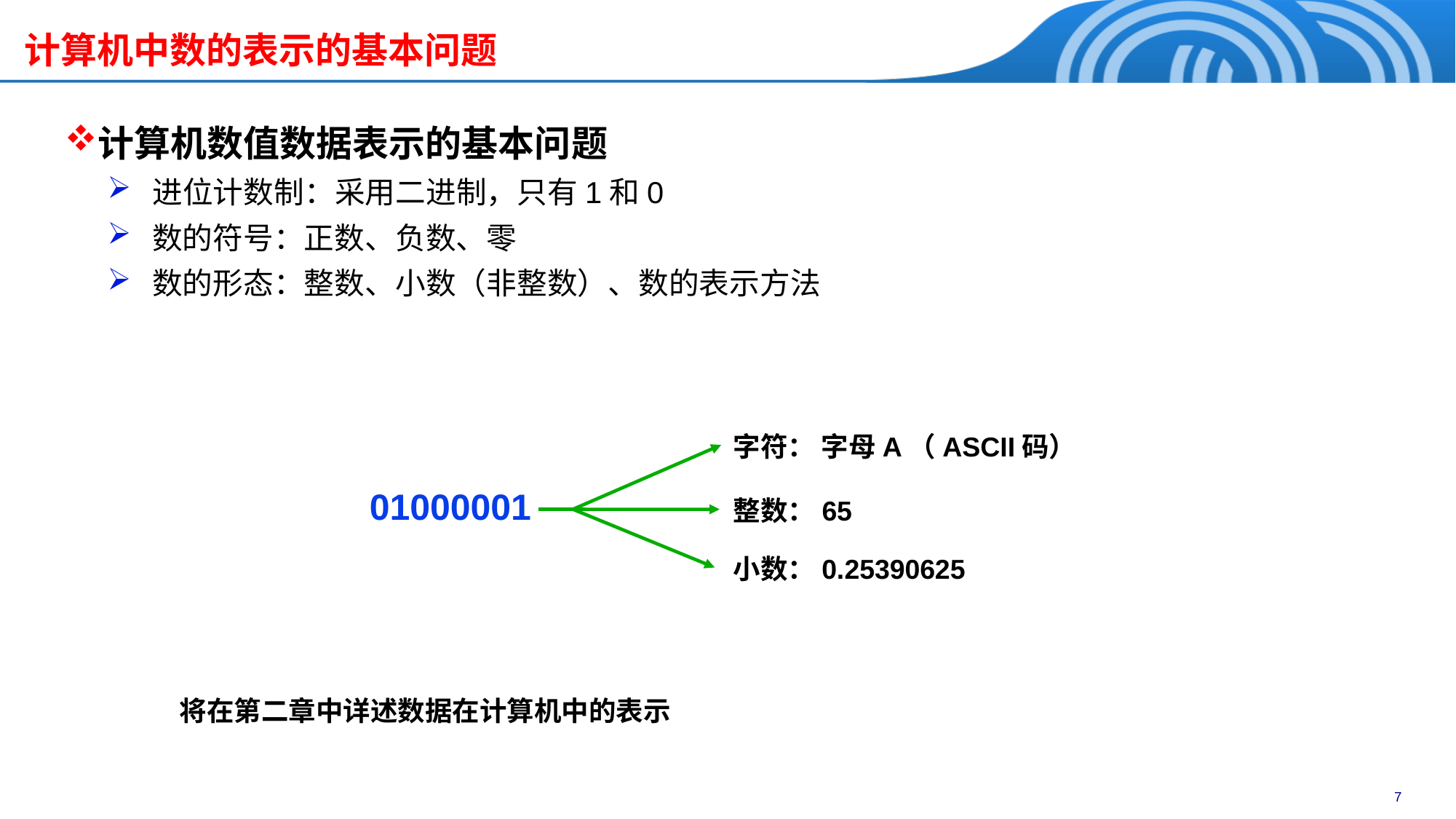

计算机中数的表示的基本问题
计算机数值数据表示的基本问题
  进位计数制：采用二进制，只有1和0
  数的符号：正数、负数、零
  数的形态：整数、小数（非整数）、数的表示方法
字符： 字母A（ASCII码）

01000001
整数：65

小数：0.25390625
将在第二章中详述数据在计算机中的表示